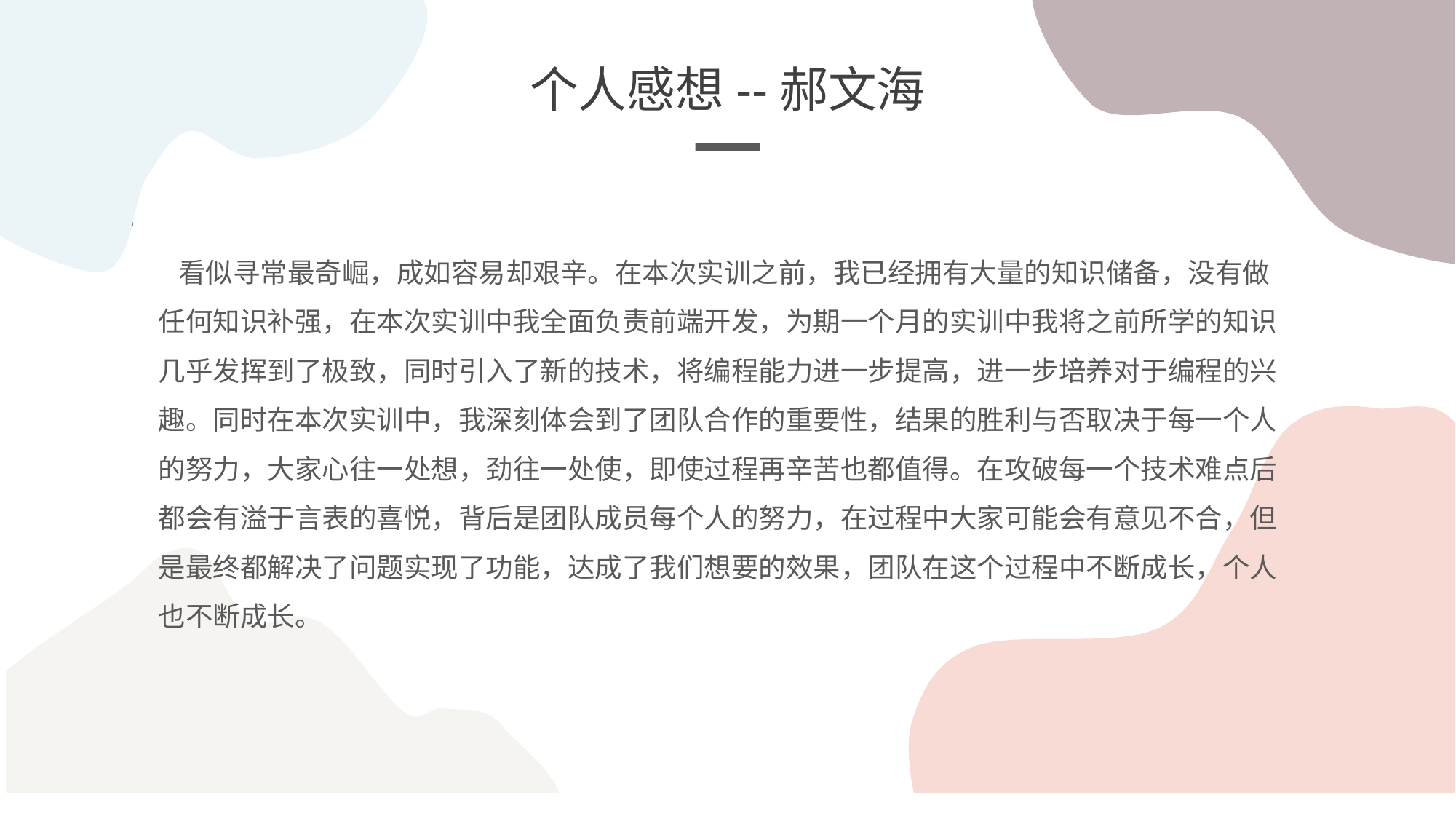

个人感想--郝文海

    看似寻常最奇崛，成如容易却艰辛。在本次实训之前，我已经拥有大量的知识储备，没有做任何知识补强，在本次实训中我全面负责前端开发，为期一个月的实训中我将之前所学的知识几乎发挥到了极致，同时引入了新的技术，将编程能力进一步提高，进一步培养对于编程的兴趣。同时在本次实训中，我深刻体会到了团队合作的重要性，结果的胜利与否取决于每一个人的努力，大家心往一处想，劲往一处使，即使过程再辛苦也都值得。在攻破每一个技术难点后都会有溢于言表的喜悦，背后是团队成员每个人的努力，在过程中大家可能会有意见不合，但是最终都解决了问题实现了功能，达成了我们想要的效果，团队在这个过程中不断成长，个人也不断成长。